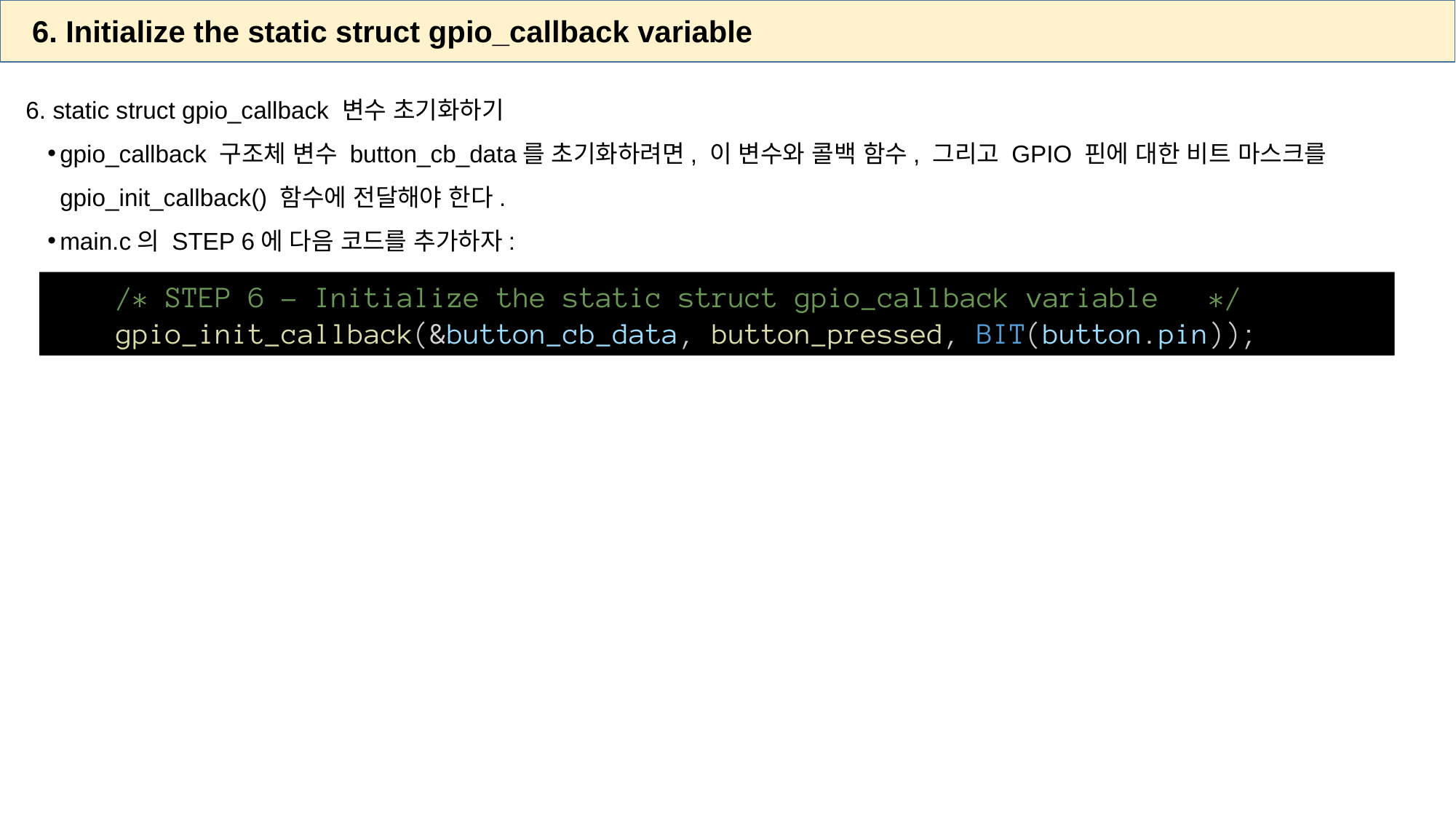

6. Initialize the static struct gpio_callback variable
 static struct gpio_callback 변수 초기화하기
gpio_callback 구조체 변수 button_cb_data를 초기화하려면, 이 변수와 콜백 함수, 그리고 GPIO 핀에 대한 비트 마스크를 gpio_init_callback() 함수에 전달해야 한다.
main.c의 STEP 6에 다음 코드를 추가하자:
    /* STEP 6 - Initialize the static struct gpio_callback variable   */
    gpio_init_callback(&button_cb_data, button_pressed, BIT(button.pin));